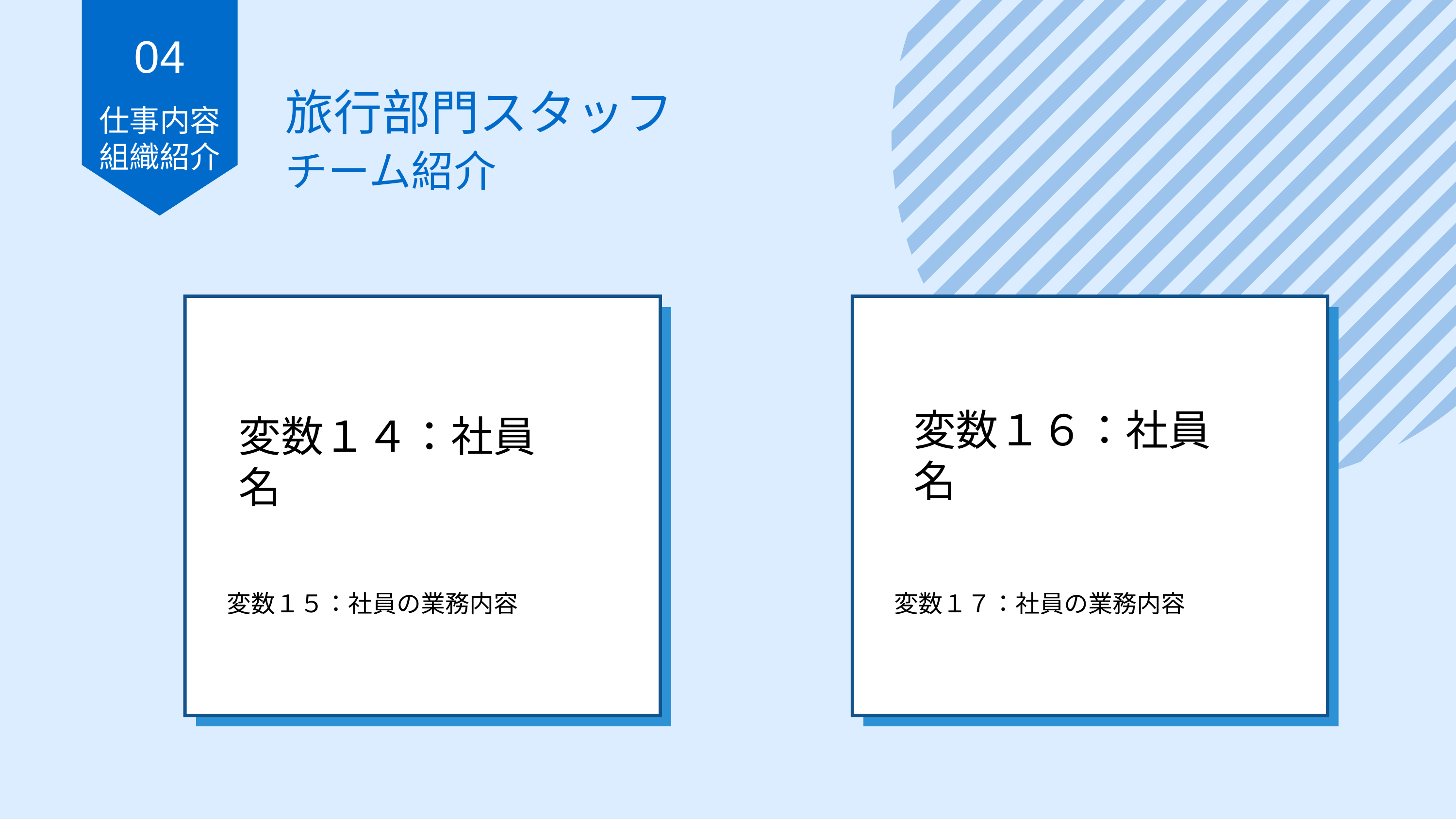

04
仕事内容
組織紹介

旅行部門スタッフ
チーム紹介

変数１６：社員名

変数１４：社員名

変数１５：社員の業務内容
変数１７：社員の業務内容